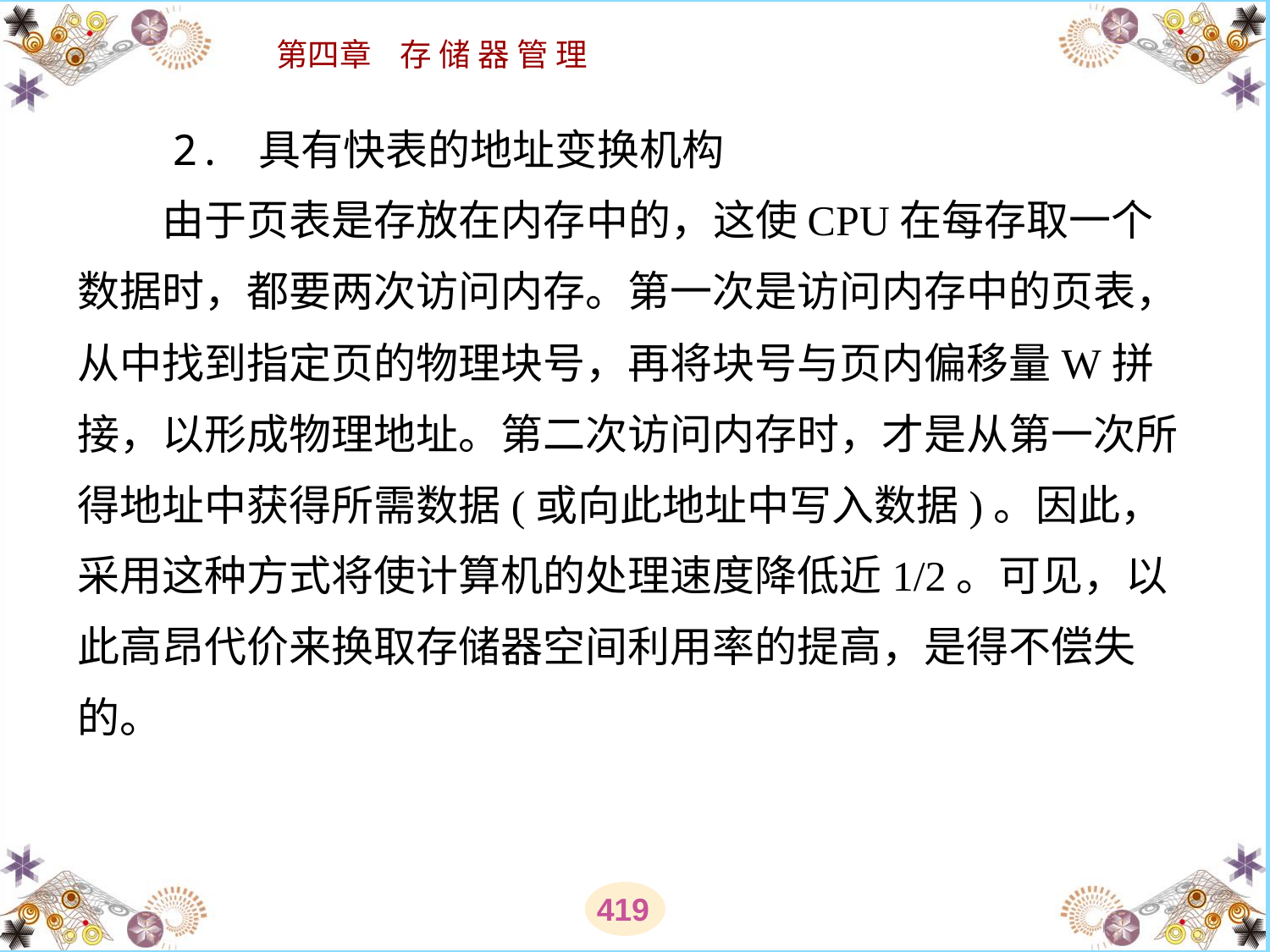

# 2. 具有快表的地址变换机构 　　由于页表是存放在内存中的，这使CPU在每存取一个数据时，都要两次访问内存。第一次是访问内存中的页表，从中找到指定页的物理块号，再将块号与页内偏移量W拼接，以形成物理地址。第二次访问内存时，才是从第一次所得地址中获得所需数据(或向此地址中写入数据)。因此，采用这种方式将使计算机的处理速度降低近1/2。可见，以此高昂代价来换取存储器空间利用率的提高，是得不偿失的。